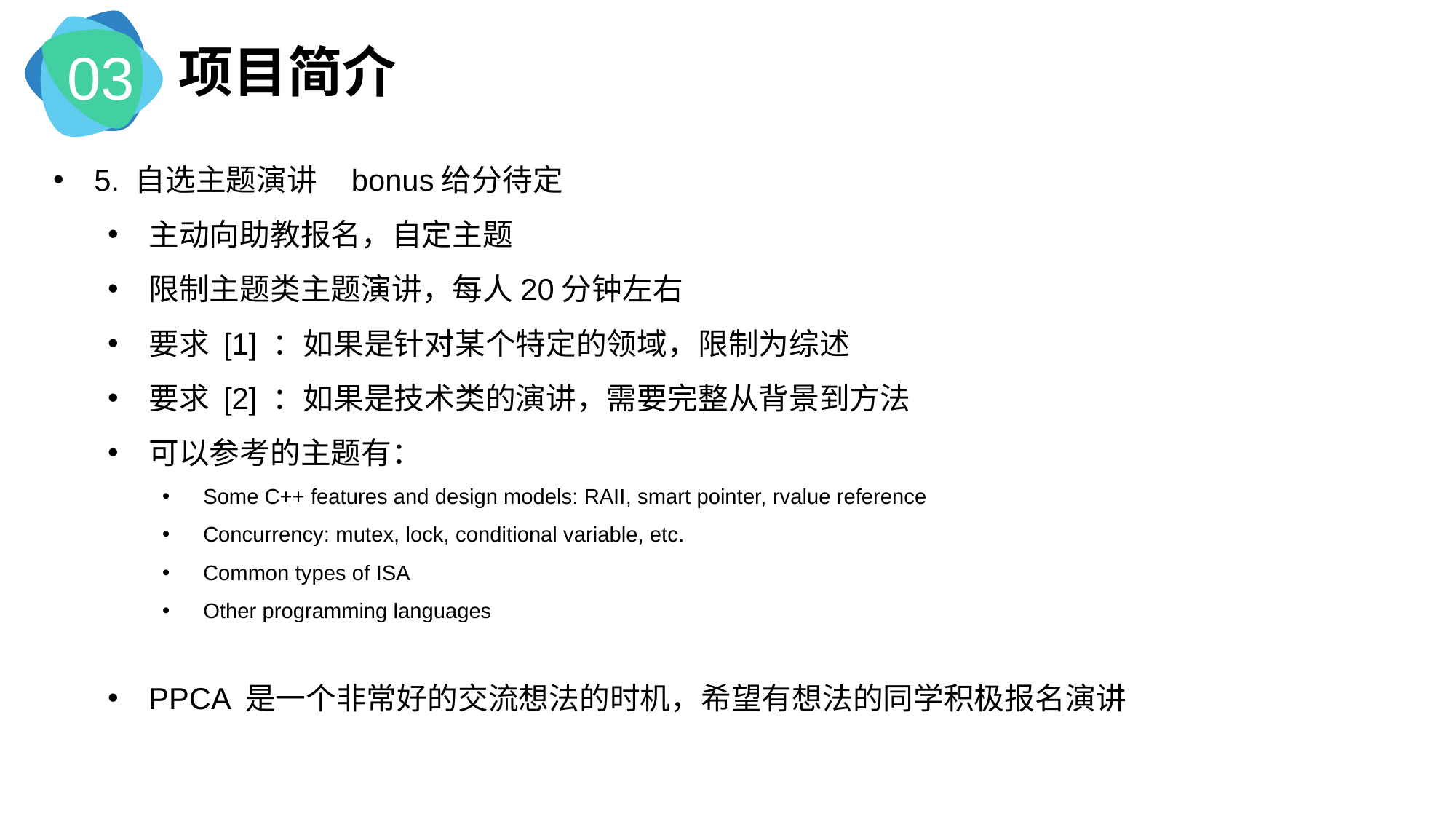

03
项目简介
5. 自选主题演讲    bonus给分待定
主动向助教报名，自定主题
限制主题类主题演讲，每⼈20分钟左右
要求 [1] ：如果是针对某个特定的领域，限制为综述
要求 [2] ：如果是技术类的演讲，需要完整从背景到方法
可以参考的主题有：
Some C++ features and design models: RAII, smart pointer, rvalue reference
Concurrency: mutex, lock, conditional variable, etc.
Common types of ISA
Other programming languages

PPCA 是一个非常好的交流想法的时机，希望有想法的同学积极报名演讲